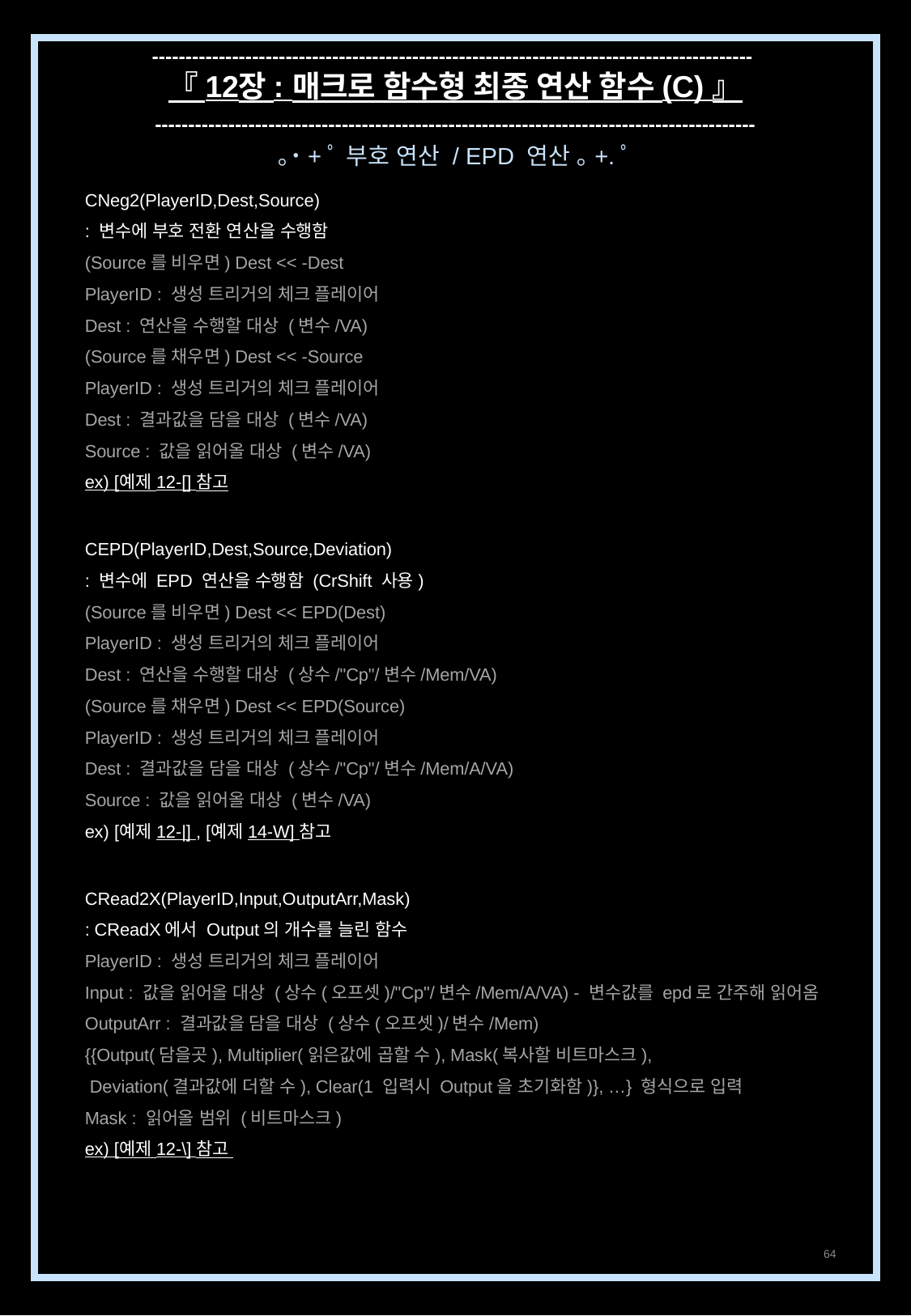

------------------------------------------------------------------------------------------
『 12장 : 매크로 함수형 최종 연산 함수 (C) 』
------------------------------------------------------------------------------------------

｡˙+ﾟ 부호 연산 / EPD 연산 ｡+.ﾟ
CNeg2(PlayerID,Dest,Source)
: 변수에 부호 전환 연산을 수행함
(Source를 비우면) Dest << -Dest
PlayerID : 생성 트리거의 체크 플레이어
Dest : 연산을 수행할 대상 (변수/VA)
(Source를 채우면) Dest << -Source
PlayerID : 생성 트리거의 체크 플레이어
Dest : 결과값을 담을 대상 (변수/VA)
Source : 값을 읽어올 대상 (변수/VA)
ex) [예제 12-[] 참고

CEPD(PlayerID,Dest,Source,Deviation)
: 변수에 EPD 연산을 수행함 (CrShift 사용)
(Source를 비우면) Dest << EPD(Dest)
PlayerID : 생성 트리거의 체크 플레이어
Dest : 연산을 수행할 대상 (상수/"Cp"/변수/Mem/VA)
(Source를 채우면) Dest << EPD(Source)
PlayerID : 생성 트리거의 체크 플레이어
Dest : 결과값을 담을 대상 (상수/"Cp"/변수/Mem/A/VA)
Source : 값을 읽어올 대상 (변수/VA)
ex) [예제 12-|] , [예제 14-W] 참고

CRead2X(PlayerID,Input,OutputArr,Mask)
: CReadX에서 Output의 개수를 늘린 함수
PlayerID : 생성 트리거의 체크 플레이어
Input : 값을 읽어올 대상 (상수(오프셋)/"Cp"/변수/Mem/A/VA) - 변수값를 epd로 간주해 읽어옴
OutputArr : 결과값을 담을 대상 (상수(오프셋)/변수/Mem)
{{Output(담을곳), Multiplier(읽은값에 곱할 수), Mask(복사할 비트마스크),
 Deviation(결과값에 더할 수), Clear(1 입력시 Output을 초기화함)}, …} 형식으로 입력
Mask : 읽어올 범위 (비트마스크)
ex) [예제 12-\] 참고
64